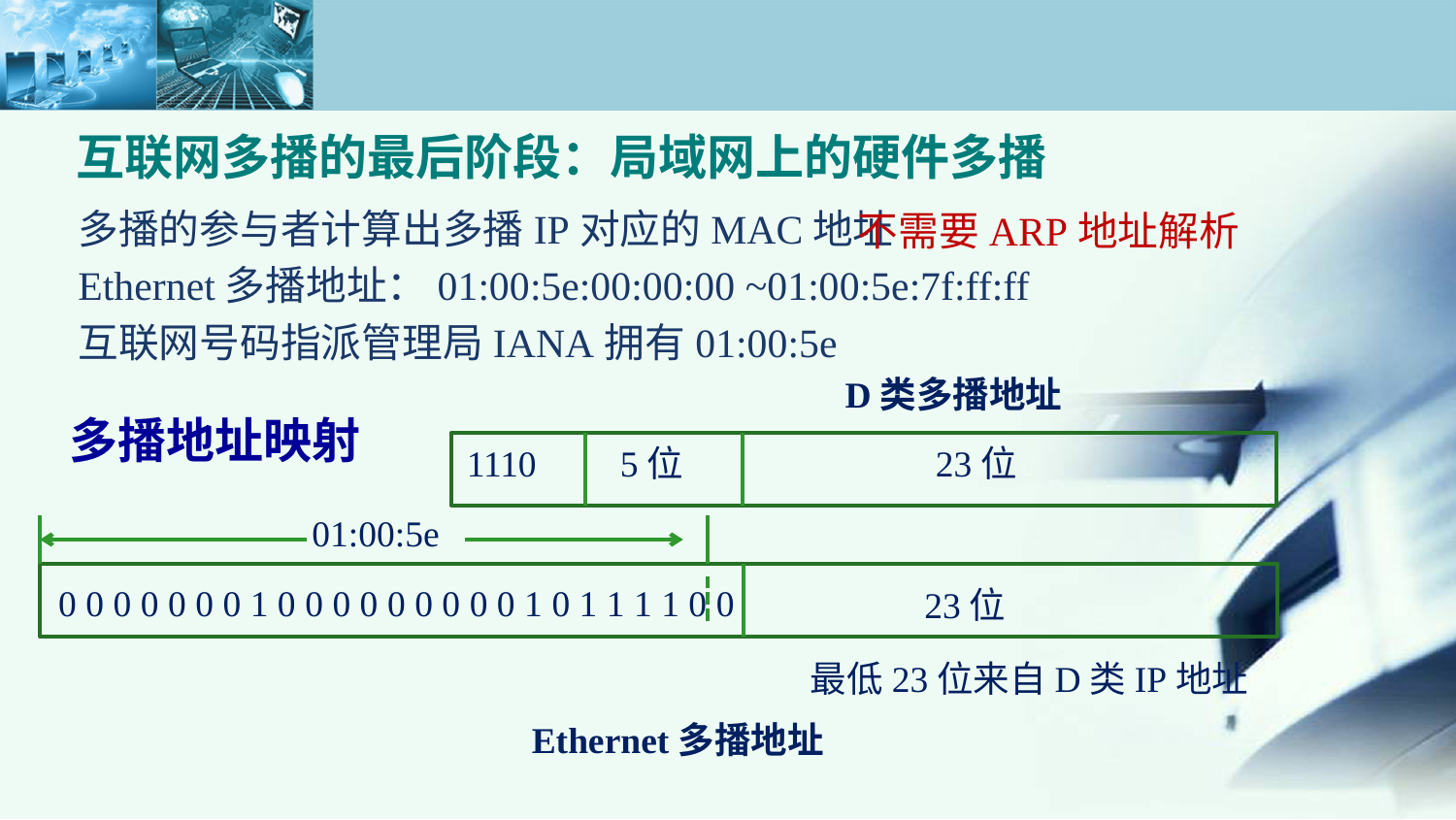

互联网多播的最后阶段：局域网上的硬件多播
多播的参与者计算出多播IP对应的MAC地址
Ethernet多播地址：01:00:5e:00:00:00 ~01:00:5e:7f:ff:ff
互联网号码指派管理局IANA拥有01:00:5e
不需要ARP地址解析
D类多播地址
多播地址映射

1110
5位
23位
01:00:5e

0 0 0 0 0 0 0 1 0 0 0 0 0 0 0 0 0 1 0 1 1 1 1 0 0
23位
最低23位来自D类IP地址
Ethernet多播地址